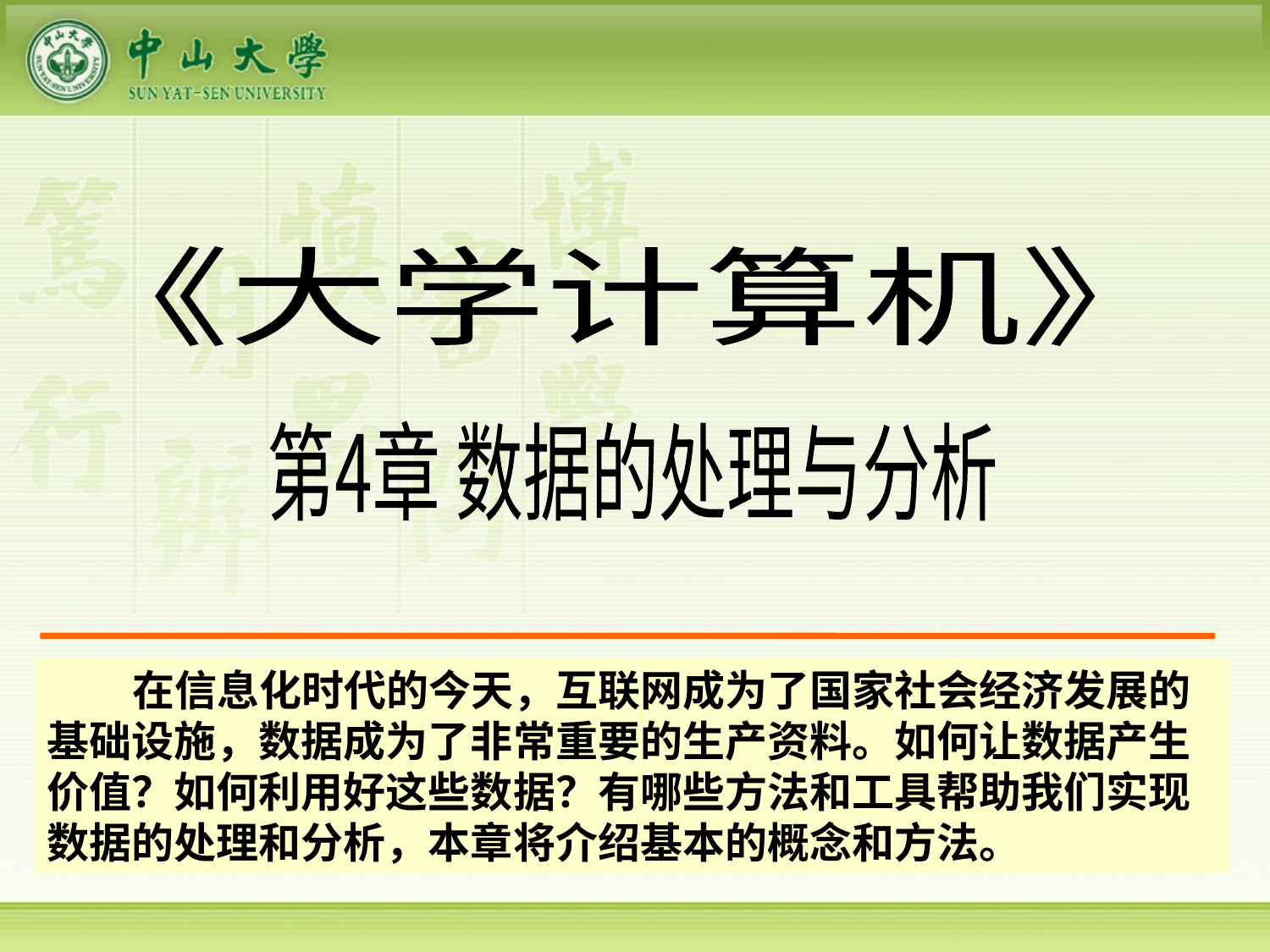

《大学计算机》
第4章 数据的处理与分析

在信息化时代的今天，互联网成为了国家社会经济发展的基础设施，数据成为了非常重要的生产资料。如何让数据产生价值？如何利用好这些数据？有哪些方法和工具帮助我们实现数据的处理和分析，本章将介绍基本的概念和方法。

1